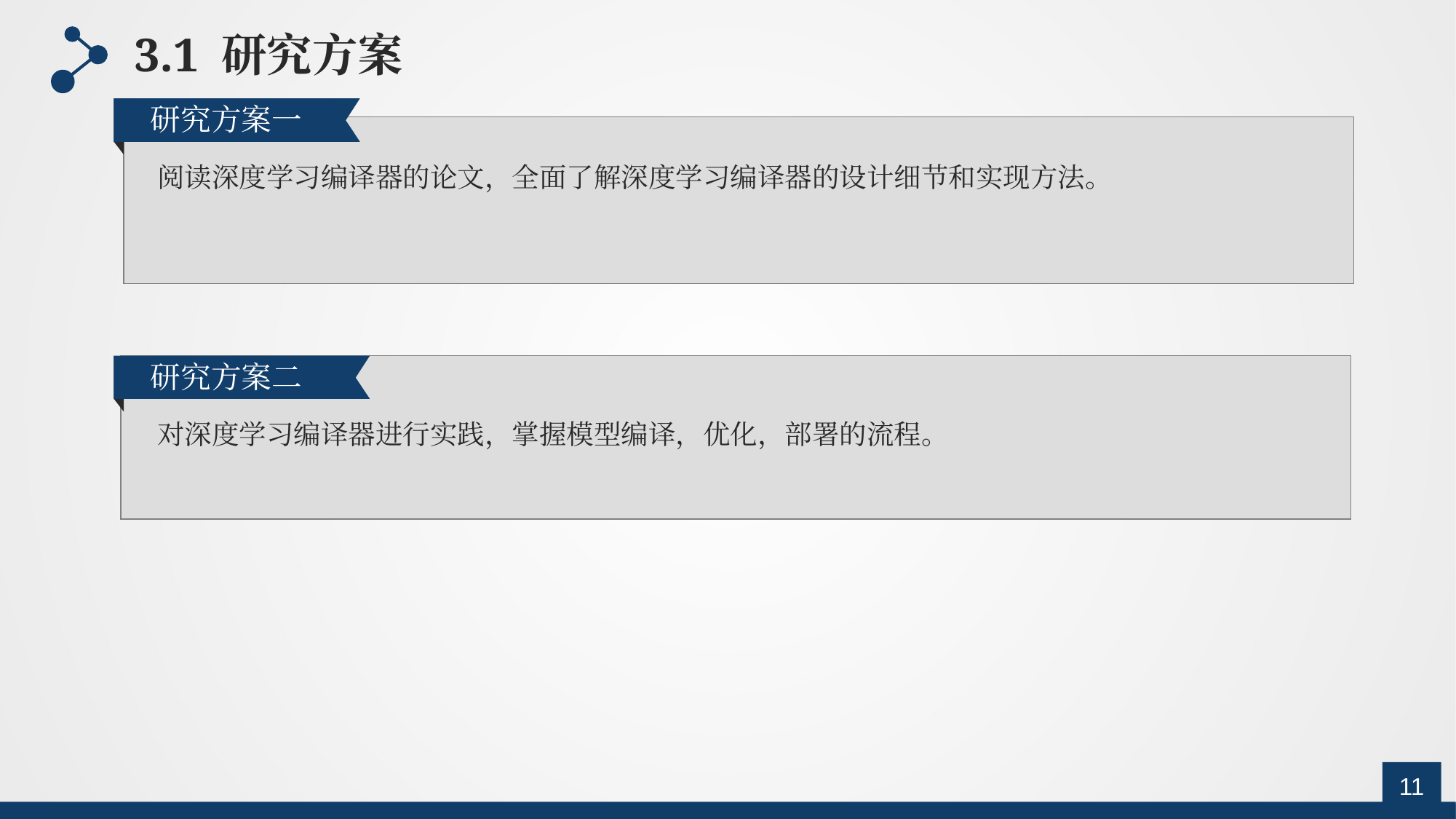

3.1 研究方案

研究方案一

阅读深度学习编译器的论文，全面了解深度学习编译器的设计细节和实现方法。
研究方案二

对深度学习编译器进行实践，掌握模型编译，优化，部署的流程。